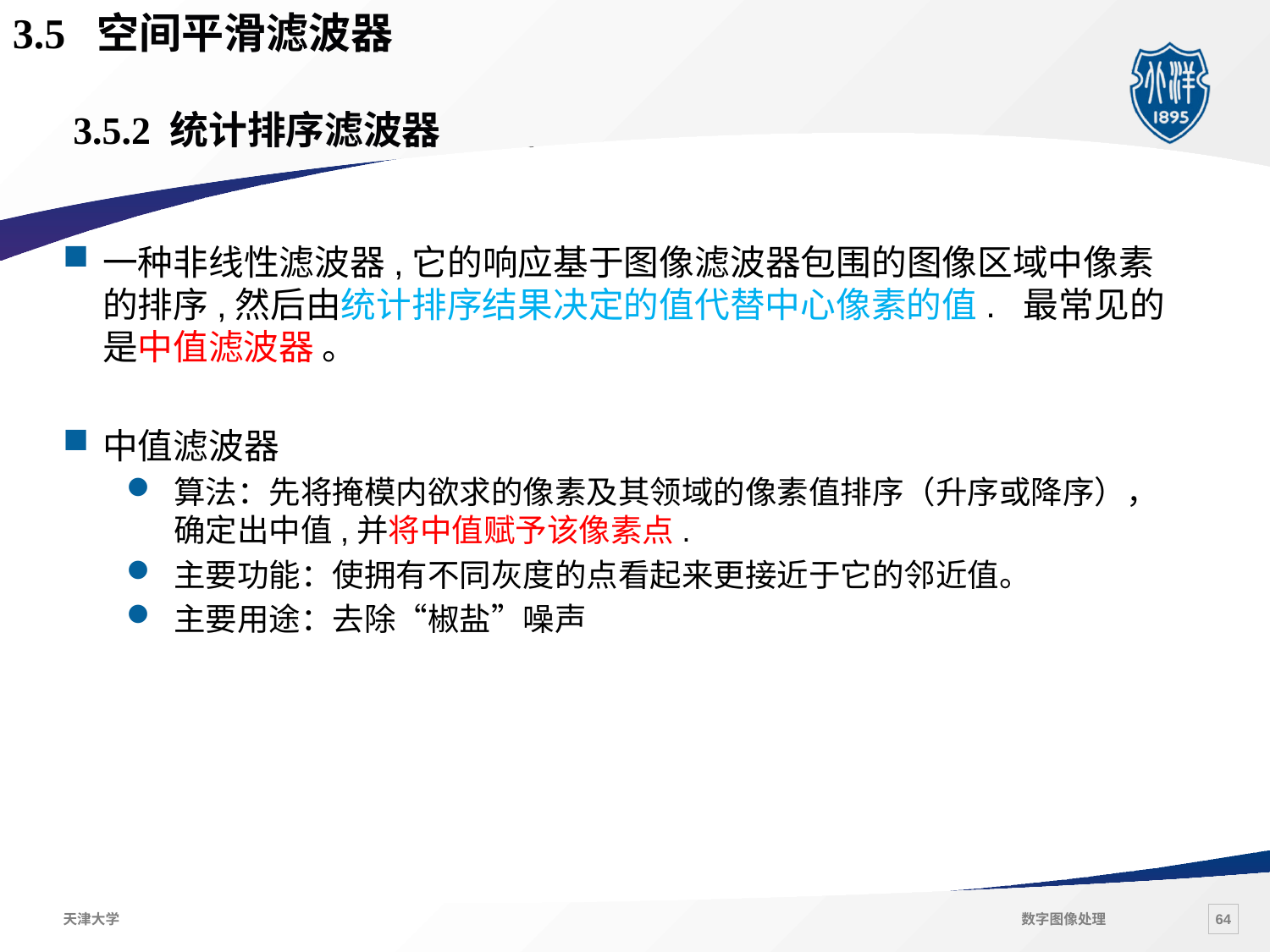

3.5  空间平滑滤波器

# 3.5.2 统计排序滤波器
一种非线性滤波器,它的响应基于图像滤波器包围的图像区域中像素的排序,然后由统计排序结果决定的值代替中心像素的值.  最常见的是中值滤波器 。

中值滤波器
算法：先将掩模内欲求的像素及其领域的像素值排序（升序或降序），确定出中值,并将中值赋予该像素点.
主要功能：使拥有不同灰度的点看起来更接近于它的邻近值。
主要用途：去除“椒盐”噪声